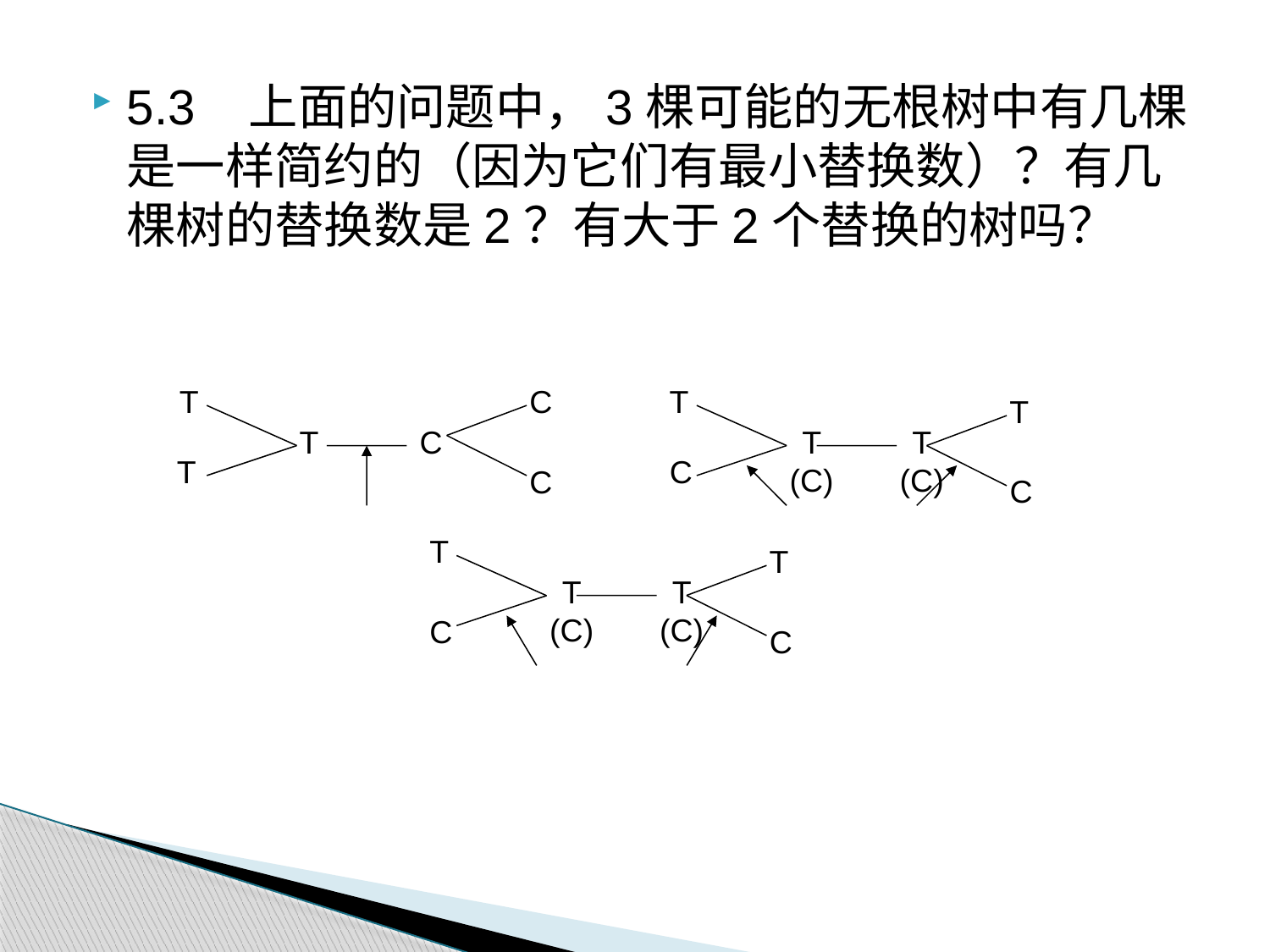

5.3   上面的问题中，3棵可能的无根树中有几棵是一样简约的（因为它们有最小替换数）？有几棵树的替换数是2？有大于2个替换的树吗？

T
C
T
T

T
C
T
(C)
T
(C)

T

C

C

C
T
T

T
(C)
T
(C)

C
C